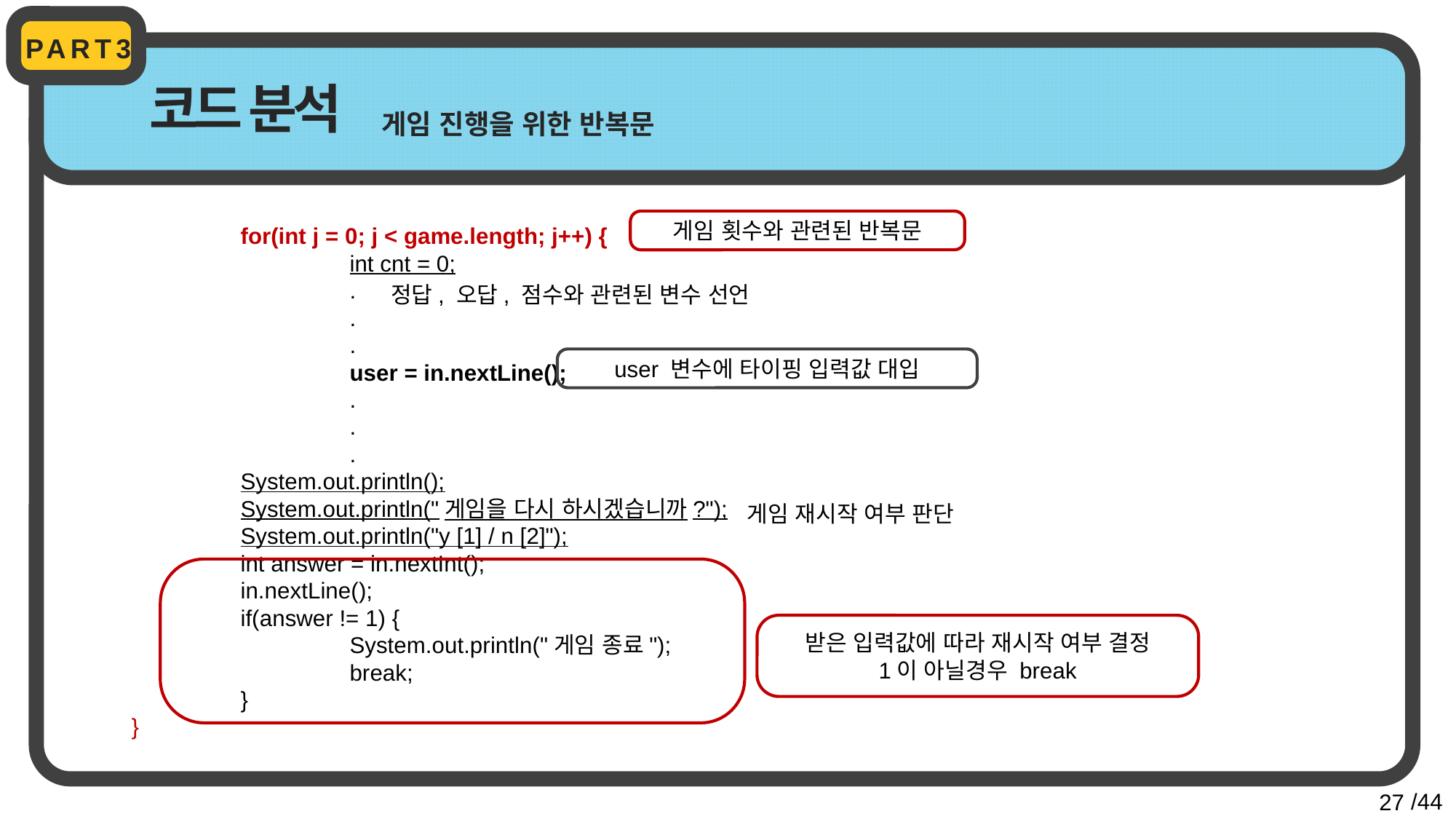

PART3

코드 분석
게임 진행을 위한 반복문
게임 횟수와 관련된 반복문
	for(int j = 0; j < game.length; j++) {
		int cnt = 0;
		.
		.
		.
		user = in.nextLine();
		.
		.
		.
	System.out.println();
	System.out.println("게임을 다시 하시겠습니까?");
	System.out.println("y [1] / n [2]");
	int answer = in.nextInt();
	in.nextLine();
	if(answer != 1) {
		System.out.println("게임 종료");
		break;
	}
}
정답, 오답, 점수와 관련된 변수 선언
user 변수에 타이핑 입력값 대입
게임 재시작 여부 판단

받은 입력값에 따라 재시작 여부 결정
1이 아닐경우 break
27